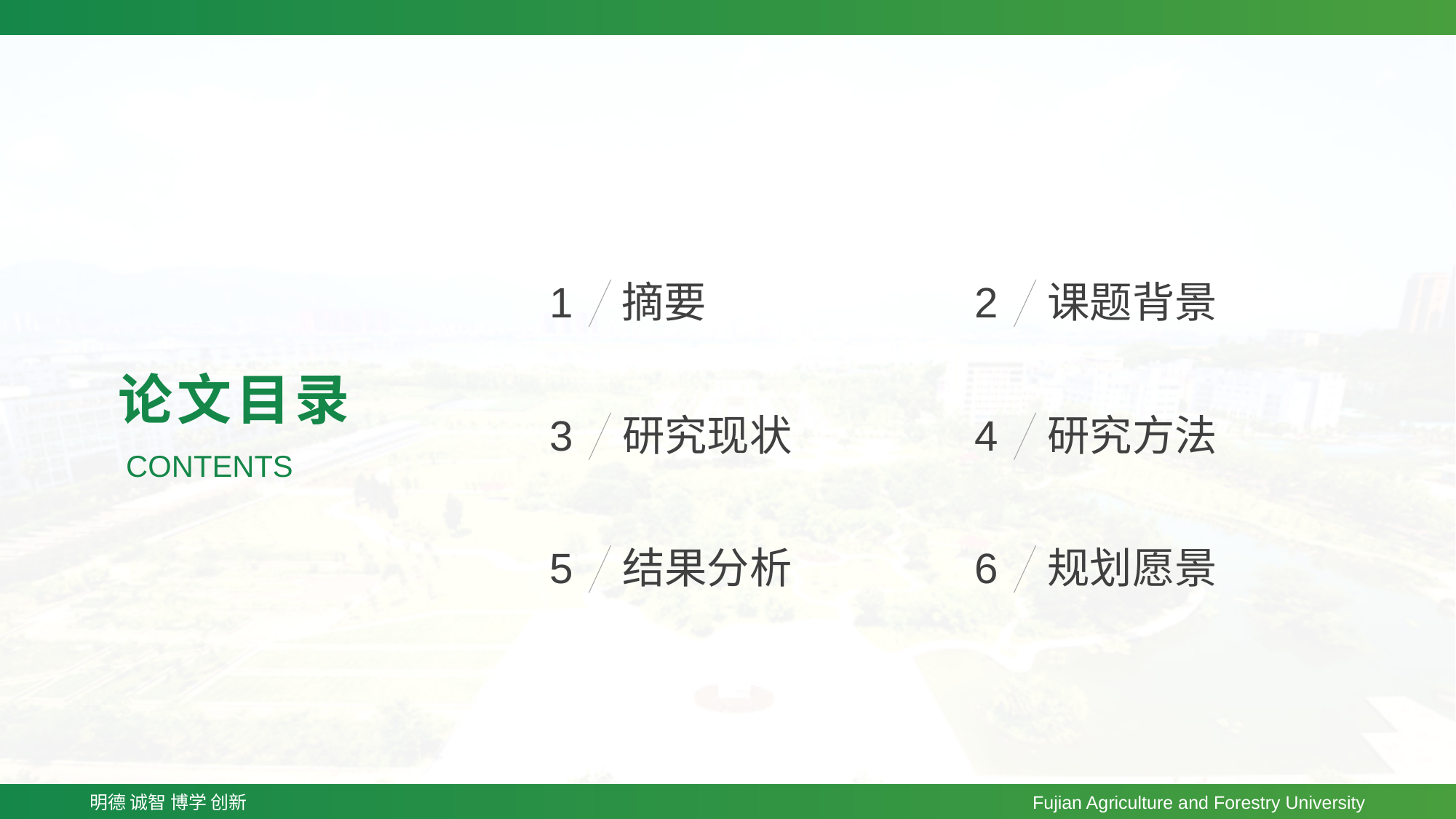

1
摘要
2
课题背景
论文目录
CONTENTS
3
研究现状
4
研究方法
5
结果分析
6
规划愿景